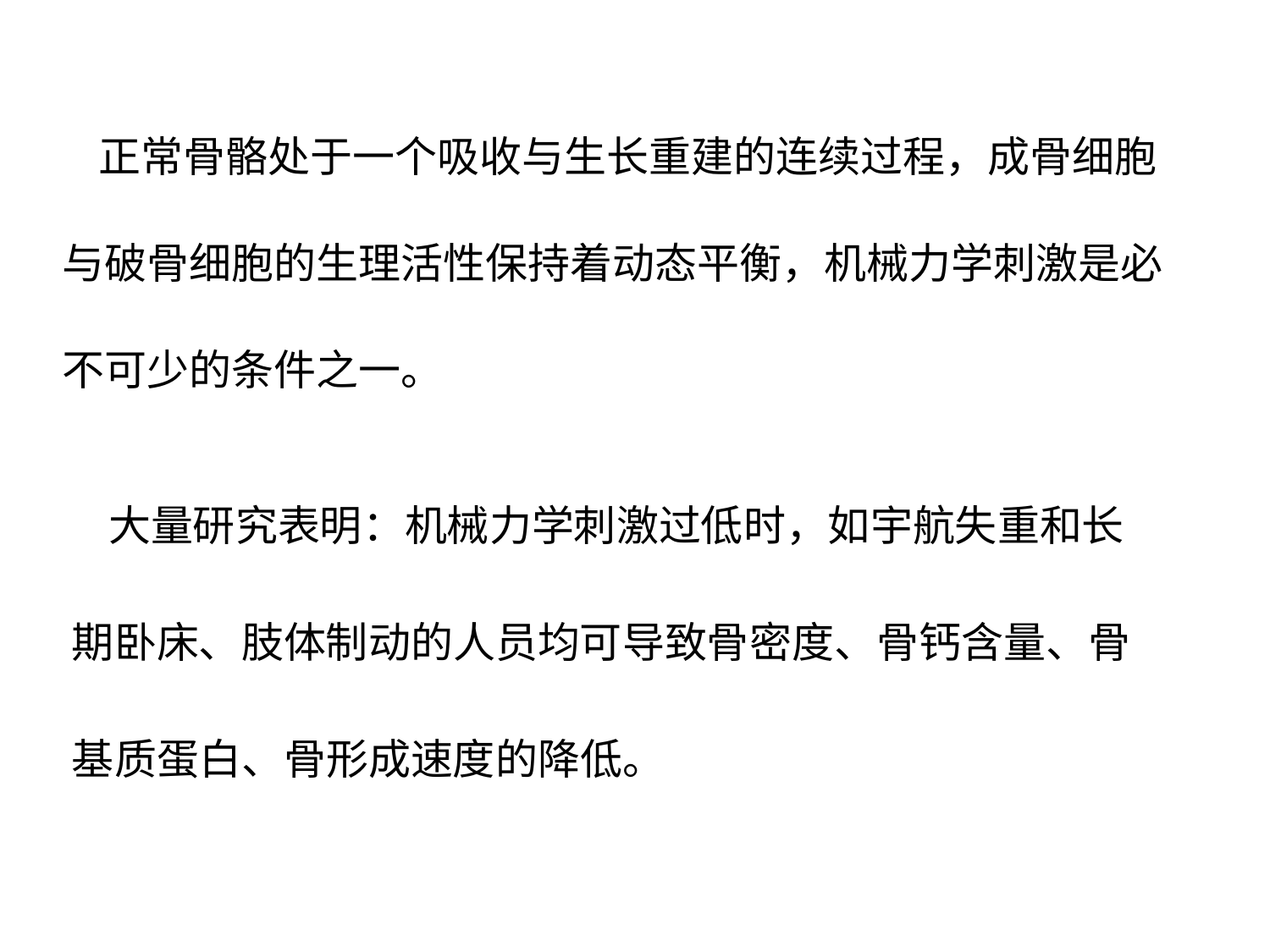

正常骨骼处于一个吸收与生长重建的连续过程，成骨细胞与破骨细胞的生理活性保持着动态平衡，机械力学刺激是必不可少的条件之一。
    大量研究表明：机械力学刺激过低时，如宇航失重和长期卧床、肢体制动的人员均可导致骨密度、骨钙含量、骨基质蛋白、骨形成速度的降低。